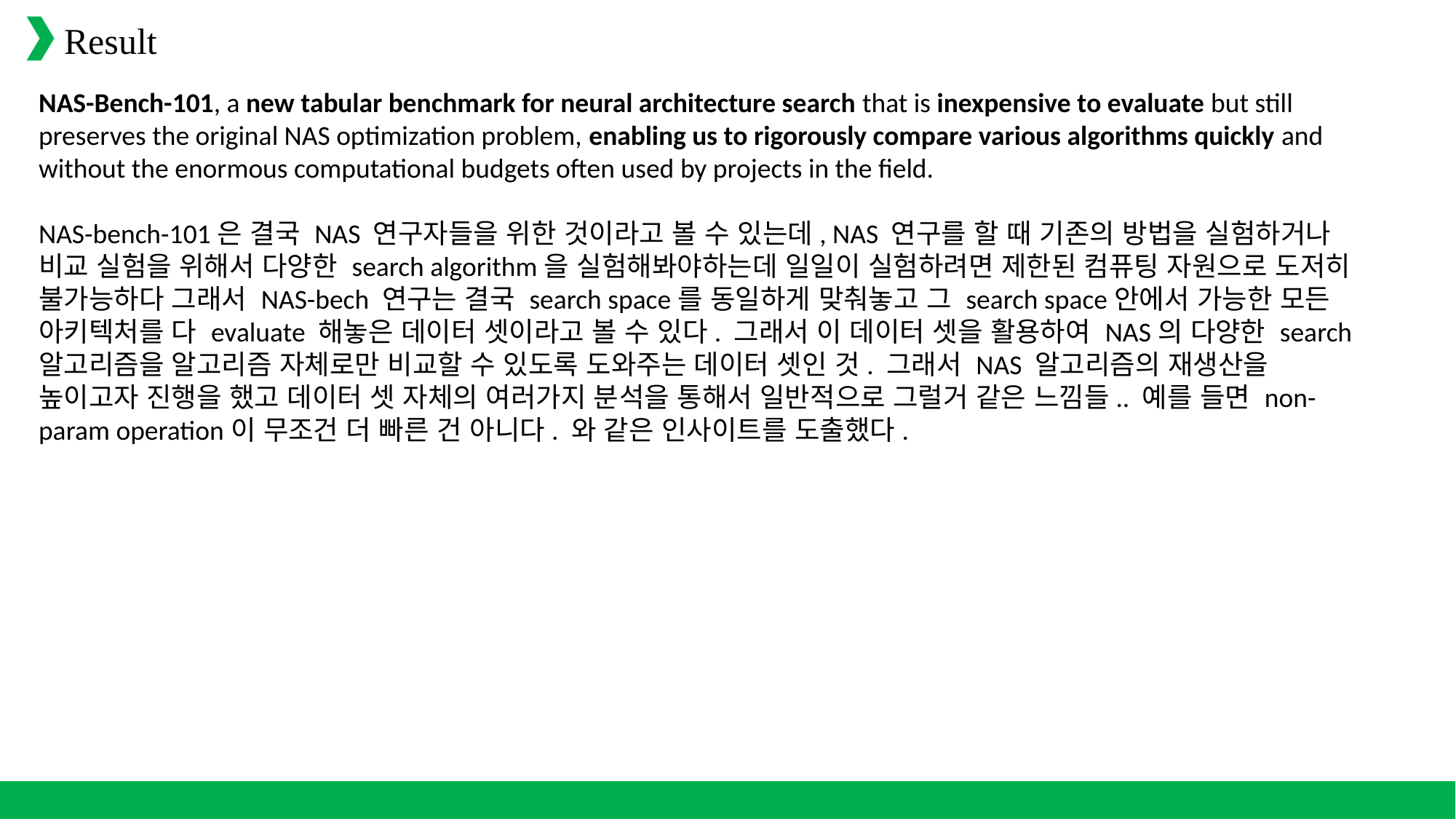

Result
NAS-Bench-101, a new tabular benchmark for neural architecture search that is inexpensive to evaluate but still preserves the original NAS optimization problem, enabling us to rigorously compare various algorithms quickly and without the enormous computational budgets often used by projects in the field.

NAS-bench-101은 결국 NAS 연구자들을 위한 것이라고 볼 수 있는데, NAS 연구를 할 때 기존의 방법을 실험하거나 비교 실험을 위해서 다양한 search algorithm을 실험해봐야하는데 일일이 실험하려면 제한된 컴퓨팅 자원으로 도저히 불가능하다 그래서 NAS-bech 연구는 결국 search space를 동일하게 맞춰놓고 그 search space안에서 가능한 모든 아키텍처를 다 evaluate 해놓은 데이터 셋이라고 볼 수 있다. 그래서 이 데이터 셋을 활용하여 NAS의 다양한 search 알고리즘을 알고리즘 자체로만 비교할 수 있도록 도와주는 데이터 셋인 것. 그래서 NAS 알고리즘의 재생산을 높이고자 진행을 했고 데이터 셋 자체의 여러가지 분석을 통해서 일반적으로 그럴거 같은 느낌들.. 예를 들면 non-param operation이 무조건 더 빠른 건 아니다. 와 같은 인사이트를 도출했다.